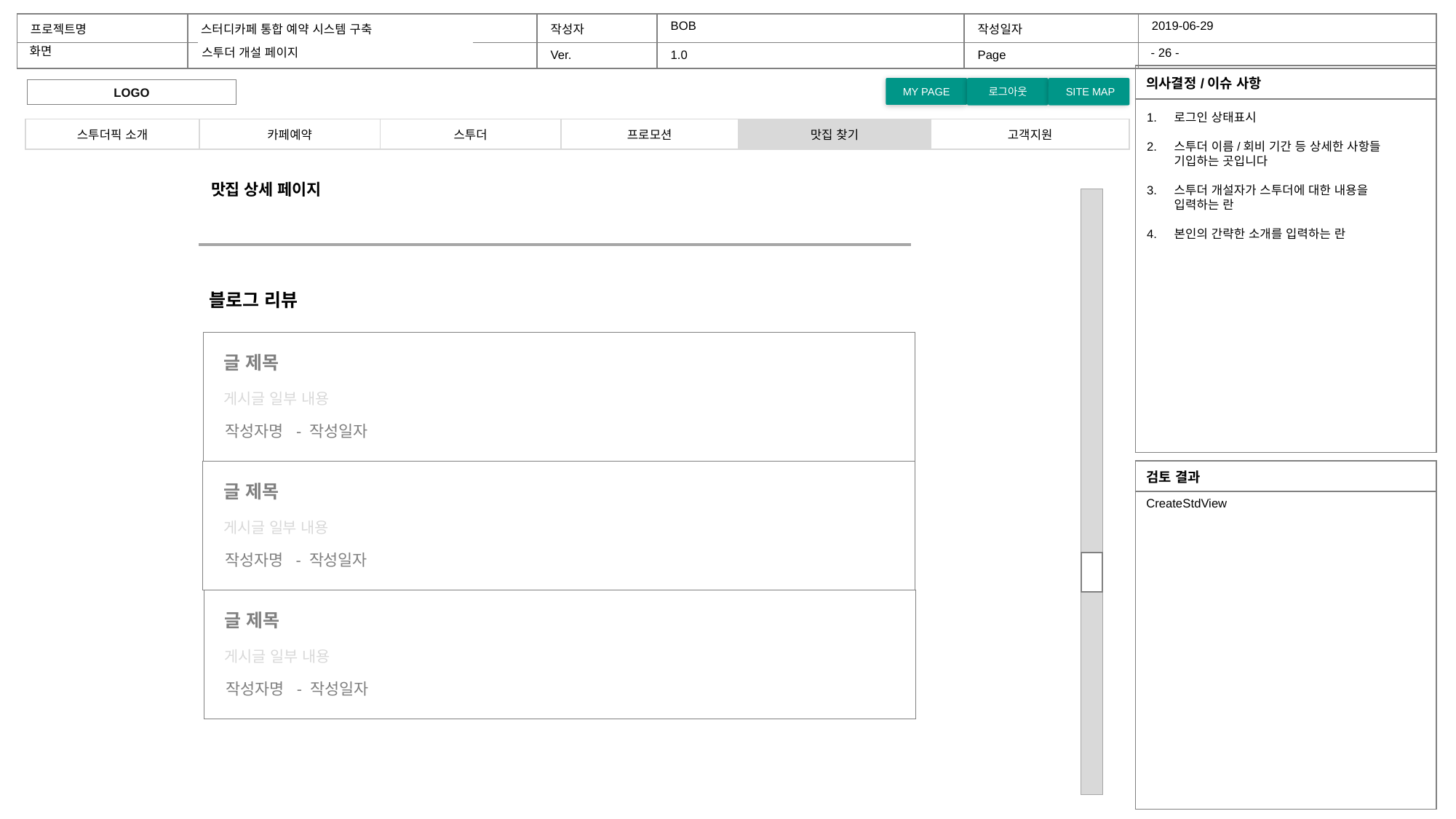

| 프로젝트명 | 스터디카페 통합 예약 시스템 구축 | 작성자 | BOB | 작성일자 | 2019-06-29 |
| --- | --- | --- | --- | --- | --- |
|  |  | Ver. | 1.0 | Page |  |
화면
- 26 -

홈화면
스투더 개설 페이지
| 의사결정/이슈 사항 |
| --- |
|  |
MY PAGE
로그아웃
 SITE MAP
LOGO
로그인 상태표시

스투더 이름/회비 기간 등 상세한 사항들
기입하는 곳입니다

스투더 개설자가 스투더에 대한 내용을
입력하는 란

본인의 간략한 소개를 입력하는 란

| 스투더픽 소개 | 카페예약 | 스투더 | 프로모션 | 맛집 찾기 | 고객지원 |
| --- | --- | --- | --- | --- | --- |
맛집 상세 페이지

블로그 리뷰

글 제목
게시글 일부 내용
작성자명  - 작성일자

글 제목
게시글 일부 내용
작성자명  - 작성일자
| 검토 결과 |
| --- |
| CreateStdView |

글 제목
게시글 일부 내용
작성자명  - 작성일자